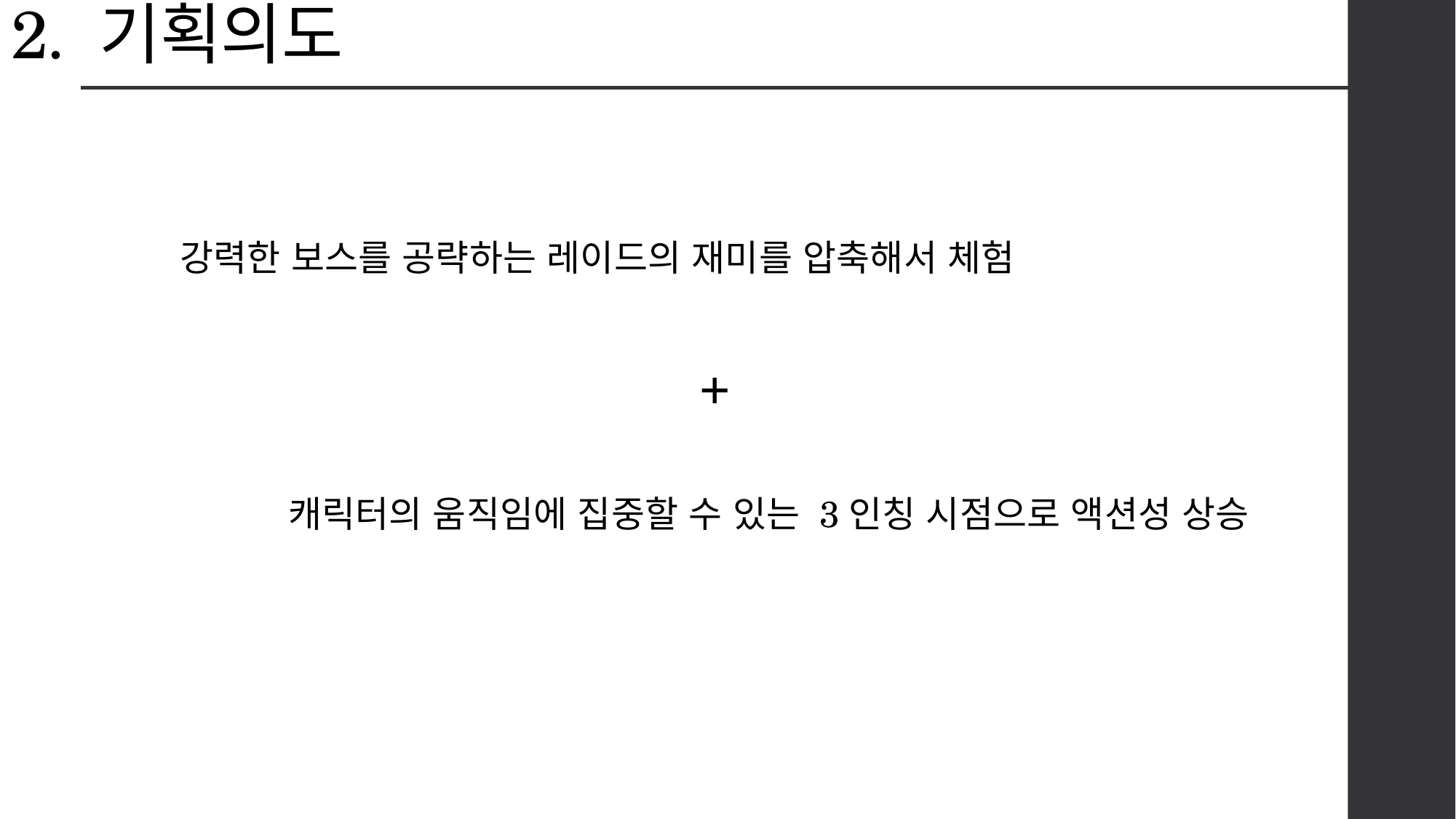

# 2. 기획의도

강력한 보스를 공략하는 레이드의 재미를 압축해서 체험

+

캐릭터의 움직임에 집중할 수 있는 3인칭 시점으로 액션성 상승